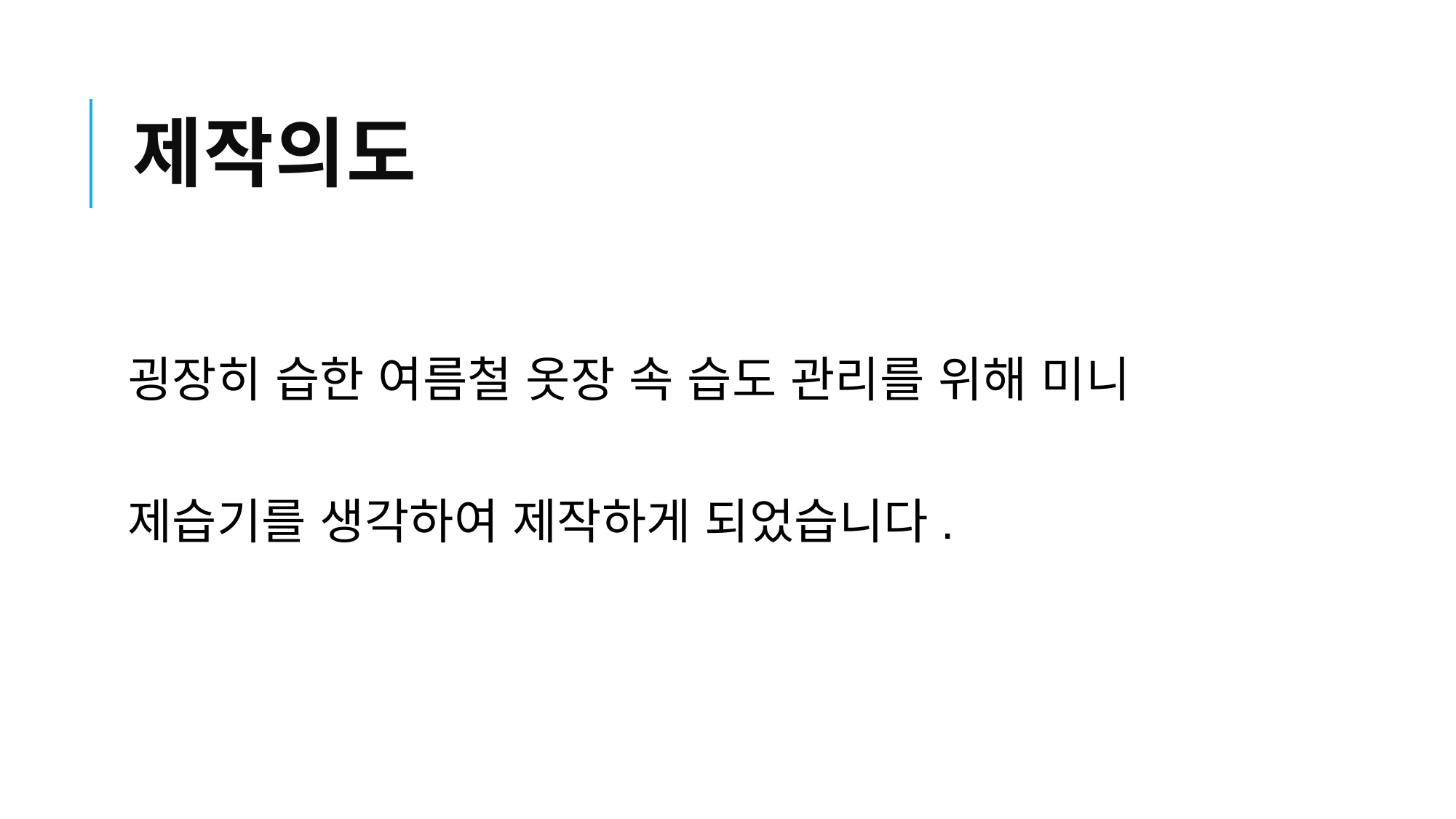

# 제작의도

굉장히 습한 여름철 옷장 속 습도 관리를 위해 미니

제습기를 생각하여 제작하게 되었습니다.